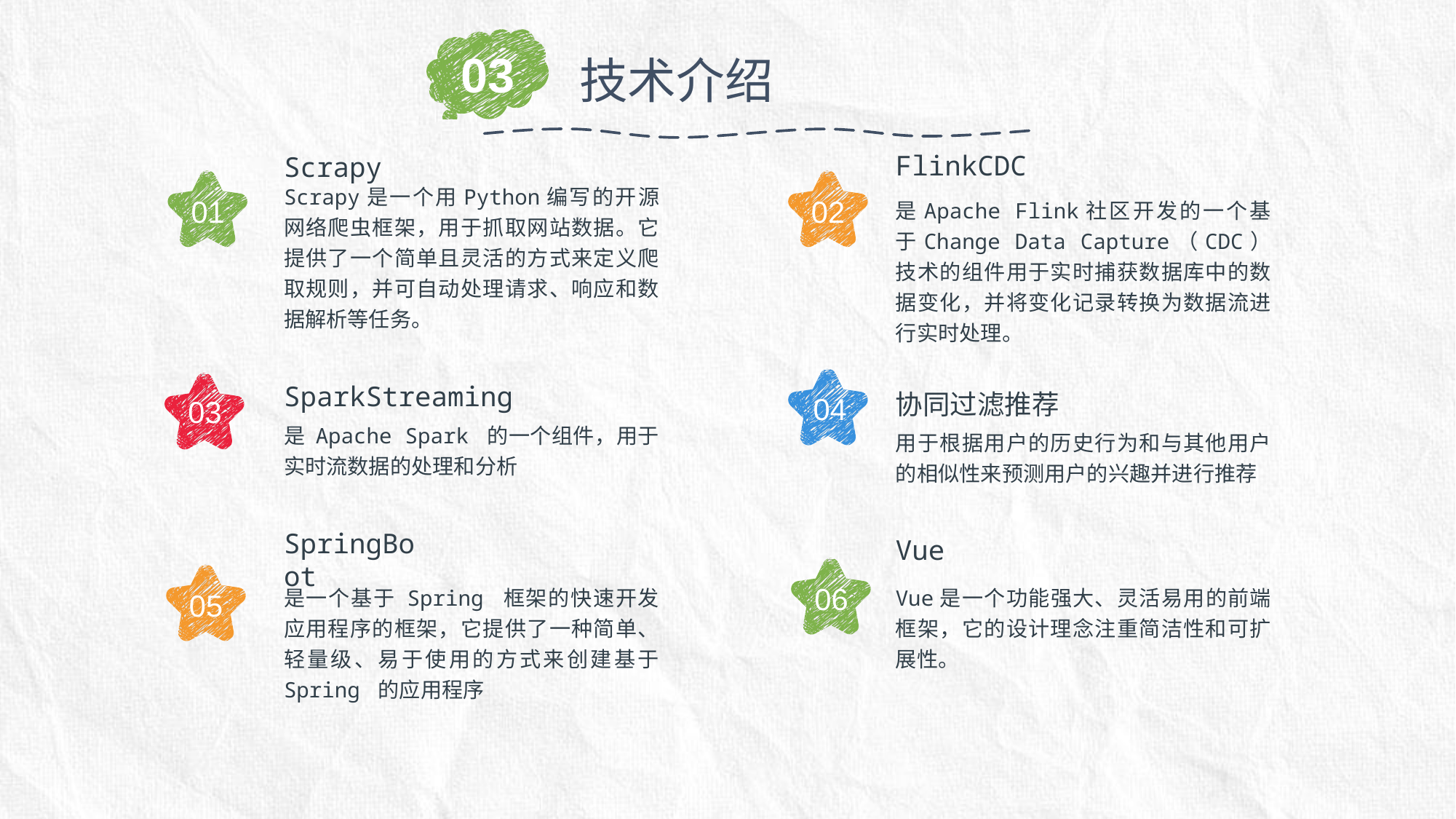

03
技术介绍

FlinkCDC

Scrapy

01

02
Scrapy是一个用Python编写的开源网络爬虫框架，用于抓取网站数据。它提供了一个简单且灵活的方式来定义爬取规则，并可自动处理请求、响应和数据解析等任务。
是Apache Flink社区开发的一个基于Change Data Capture（CDC）技术的组件用于实时捕获数据库中的数据变化，并将变化记录转换为数据流进行实时处理。
SparkStreaming

04

03
协同过滤推荐
是 Apache Spark 的一个组件，用于实时流数据的处理和分析
用于根据用户的历史行为和与其他用户的相似性来预测用户的兴趣并进行推荐
SpringBoot
Vue

06

05
是一个基于 Spring 框架的快速开发应用程序的框架，它提供了一种简单、轻量级、易于使用的方式来创建基于 Spring 的应用程序
Vue是一个功能强大、灵活易用的前端框架，它的设计理念注重简洁性和可扩展性。